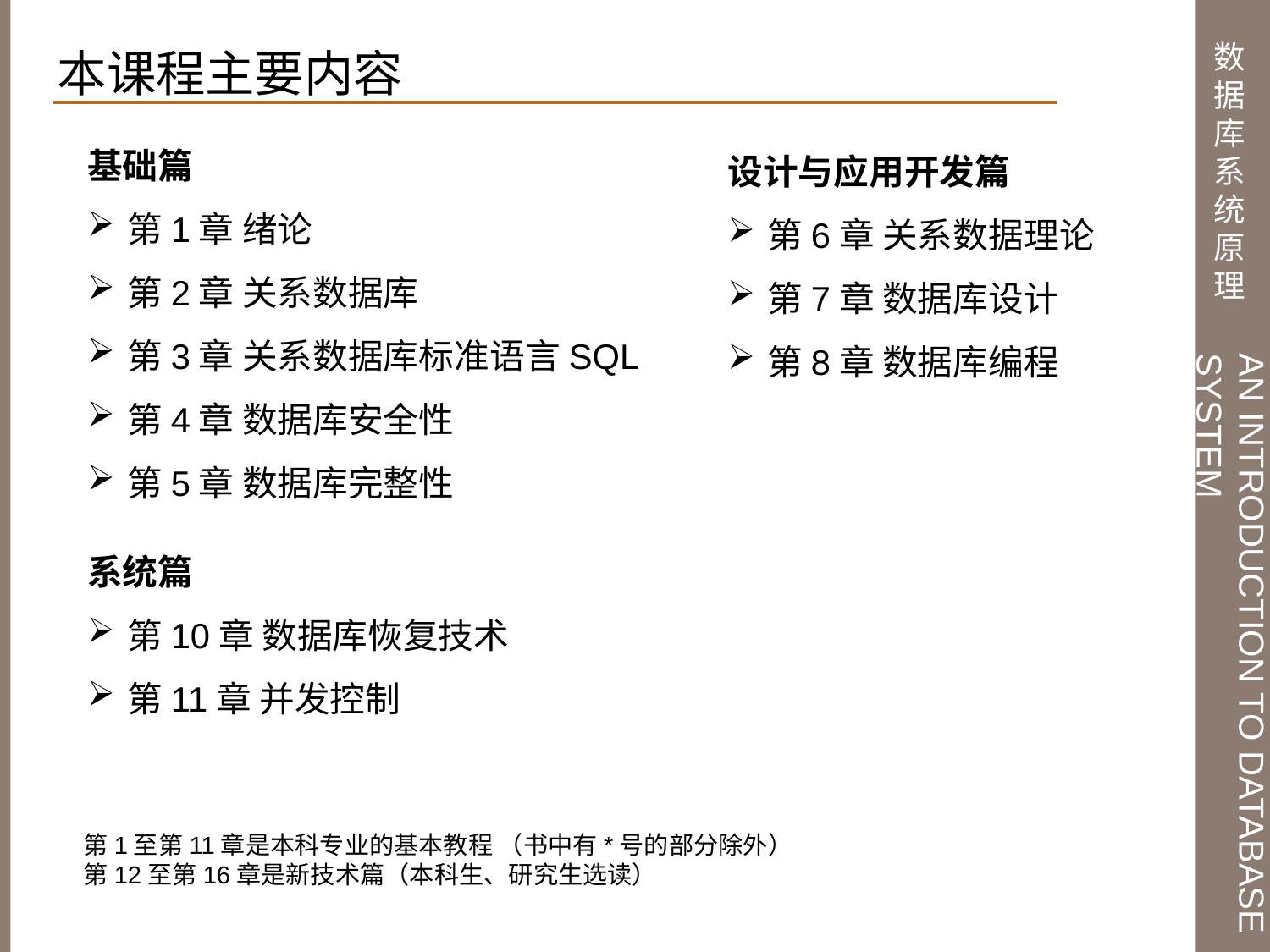

本课程主要内容
基础篇
第1章 绪论
第2章 关系数据库
第3章 关系数据库标准语言SQL
第4章 数据库安全性
第5章 数据库完整性
设计与应用开发篇
第6章 关系数据理论
第7章 数据库设计
第8章 数据库编程
系统篇
第10章 数据库恢复技术
第11章 并发控制
第1至第11章是本科专业的基本教程 （书中有*号的部分除外）
第12至第16章是新技术篇（本科生、研究生选读）